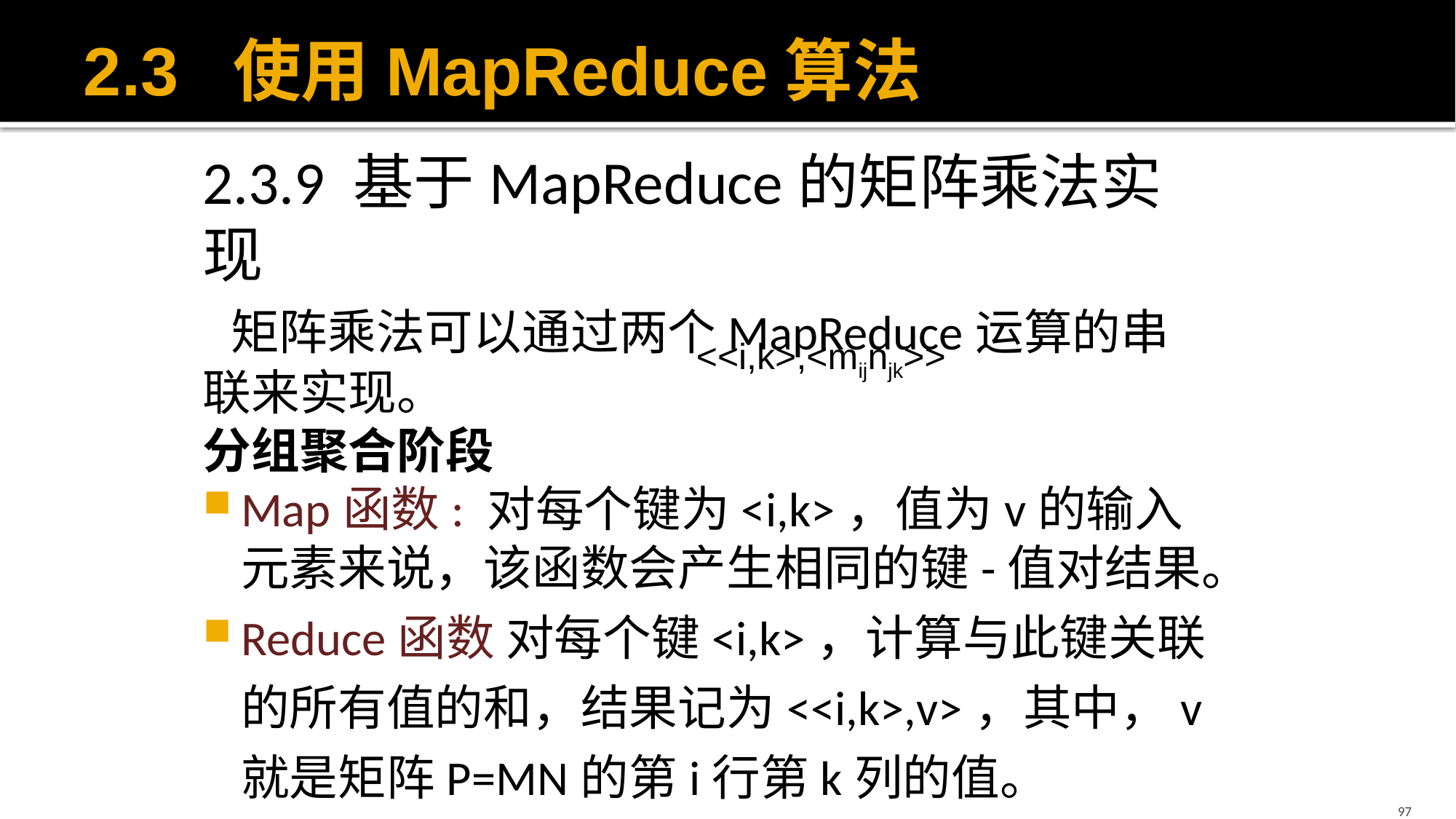

# 2.3  使用MapReduce算法
2.3.9 基于MapReduce的矩阵乘法实现
 矩阵乘法可以通过两个MapReduce运算的串联来实现。
分组聚合阶段
Map函数: 对每个键为<i,k>，值为v的输入元素来说，该函数会产生相同的键-值对结果。
Reduce函数 对每个键<i,k>，计算与此键关联的所有值的和，结果记为<<i,k>,v>，其中，v就是矩阵P=MN的第i行第k列的值。

<<i,k>,<mijnjk>>
97